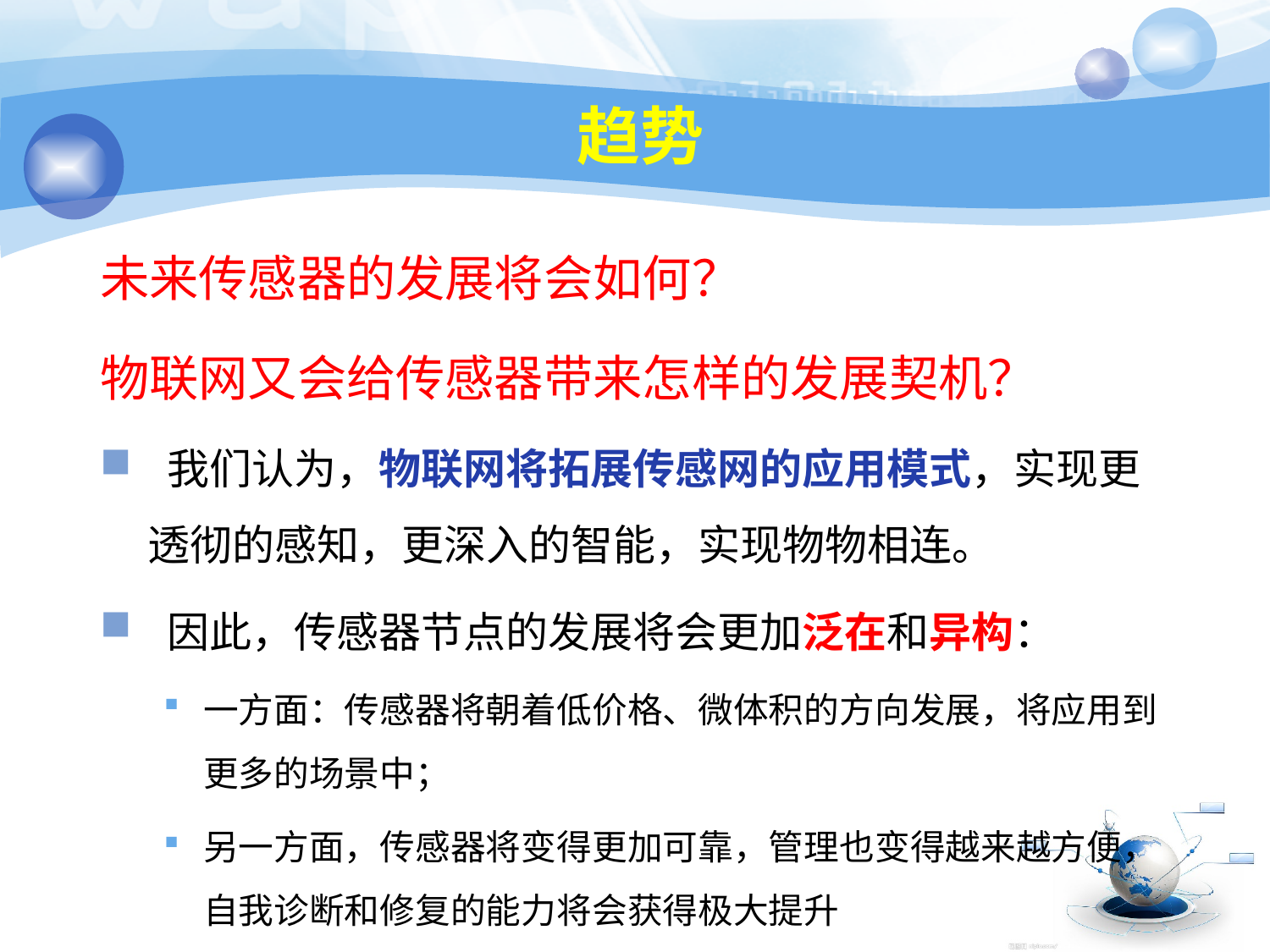

# 趋势
未来传感器的发展将会如何？
物联网又会给传感器带来怎样的发展契机？
 我们认为，物联网将拓展传感网的应用模式，实现更透彻的感知，更深入的智能，实现物物相连。
 因此，传感器节点的发展将会更加泛在和异构：
一方面：传感器将朝着低价格、微体积的方向发展，将应用到更多的场景中；
另一方面，传感器将变得更加可靠，管理也变得越来越方便，自我诊断和修复的能力将会获得极大提升